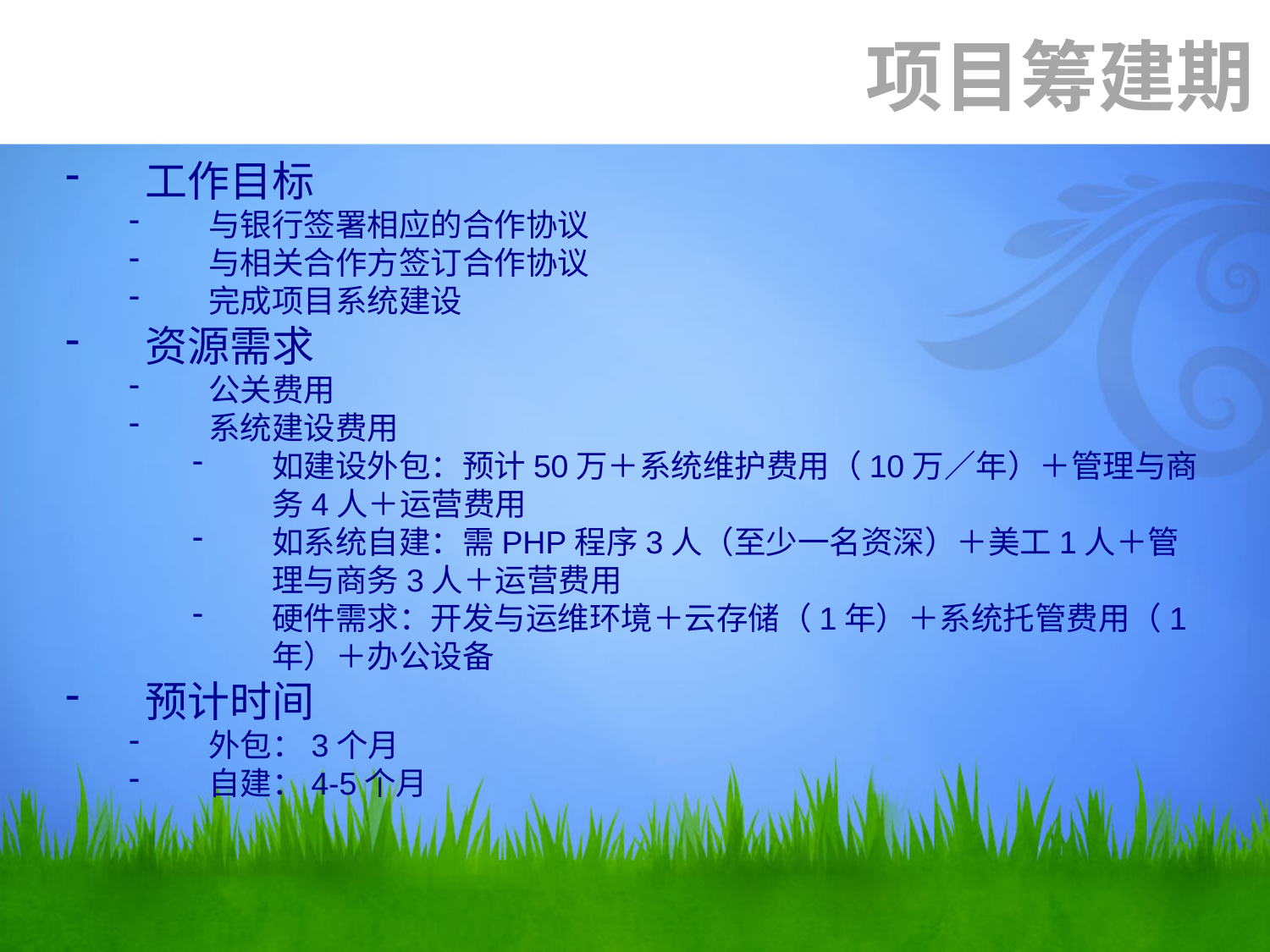

项目筹建期
工作目标
与银行签署相应的合作协议
与相关合作方签订合作协议
完成项目系统建设
资源需求
公关费用
系统建设费用
如建设外包：预计50万＋系统维护费用（10万／年）＋管理与商务4人＋运营费用
如系统自建：需PHP程序3人（至少一名资深）＋美工1人＋管理与商务3人＋运营费用
硬件需求：开发与运维环境＋云存储（1年）＋系统托管费用（1年）＋办公设备
预计时间
外包：3个月
自建：4-5个月